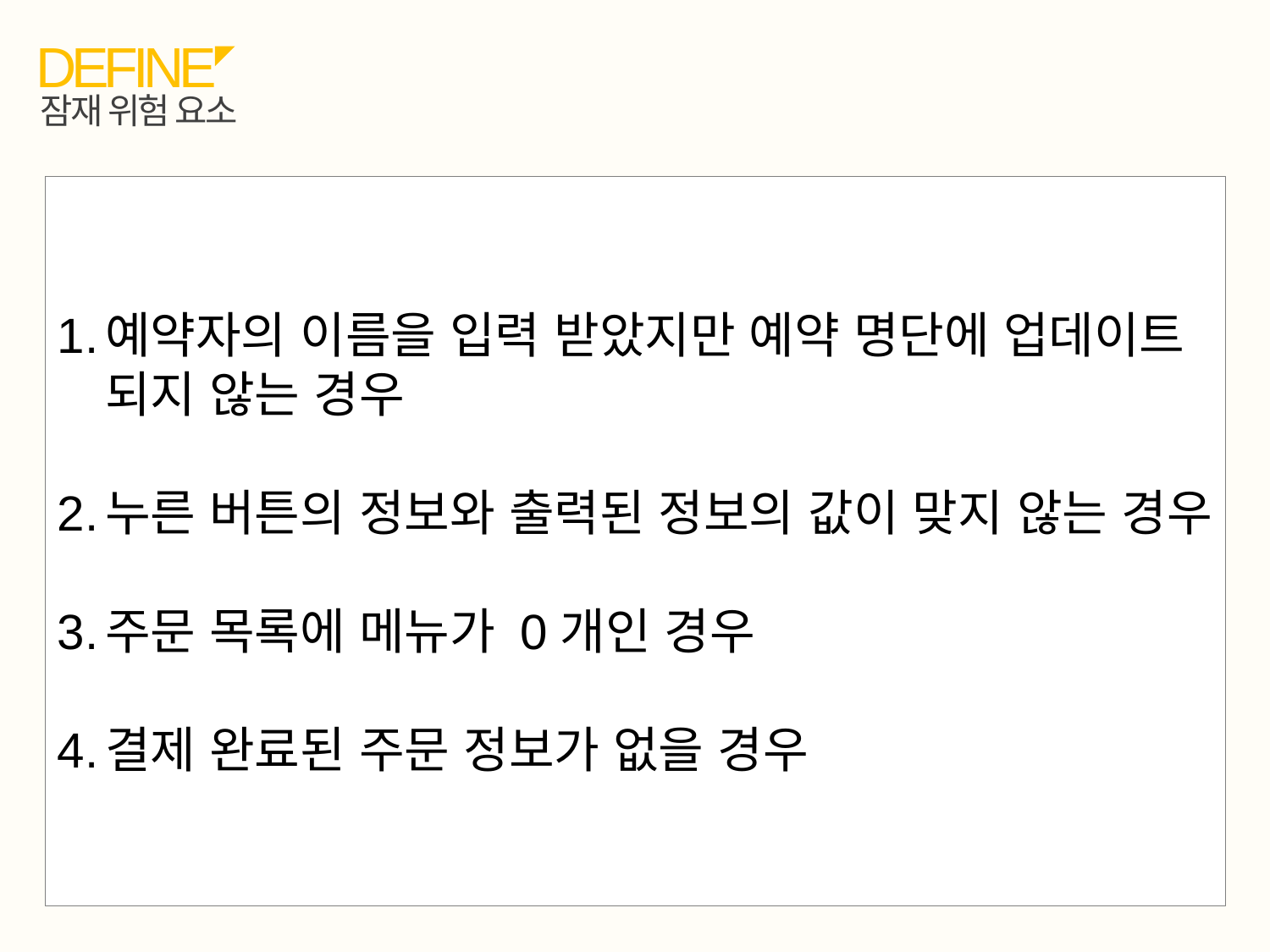

DEFINE

잠재 위험 요소
예약자의 이름을 입력 받았지만 예약 명단에 업데이트 되지 않는 경우

누른 버튼의 정보와 출력된 정보의 값이 맞지 않는 경우

주문 목록에 메뉴가 0개인 경우

결제 완료된 주문 정보가 없을 경우